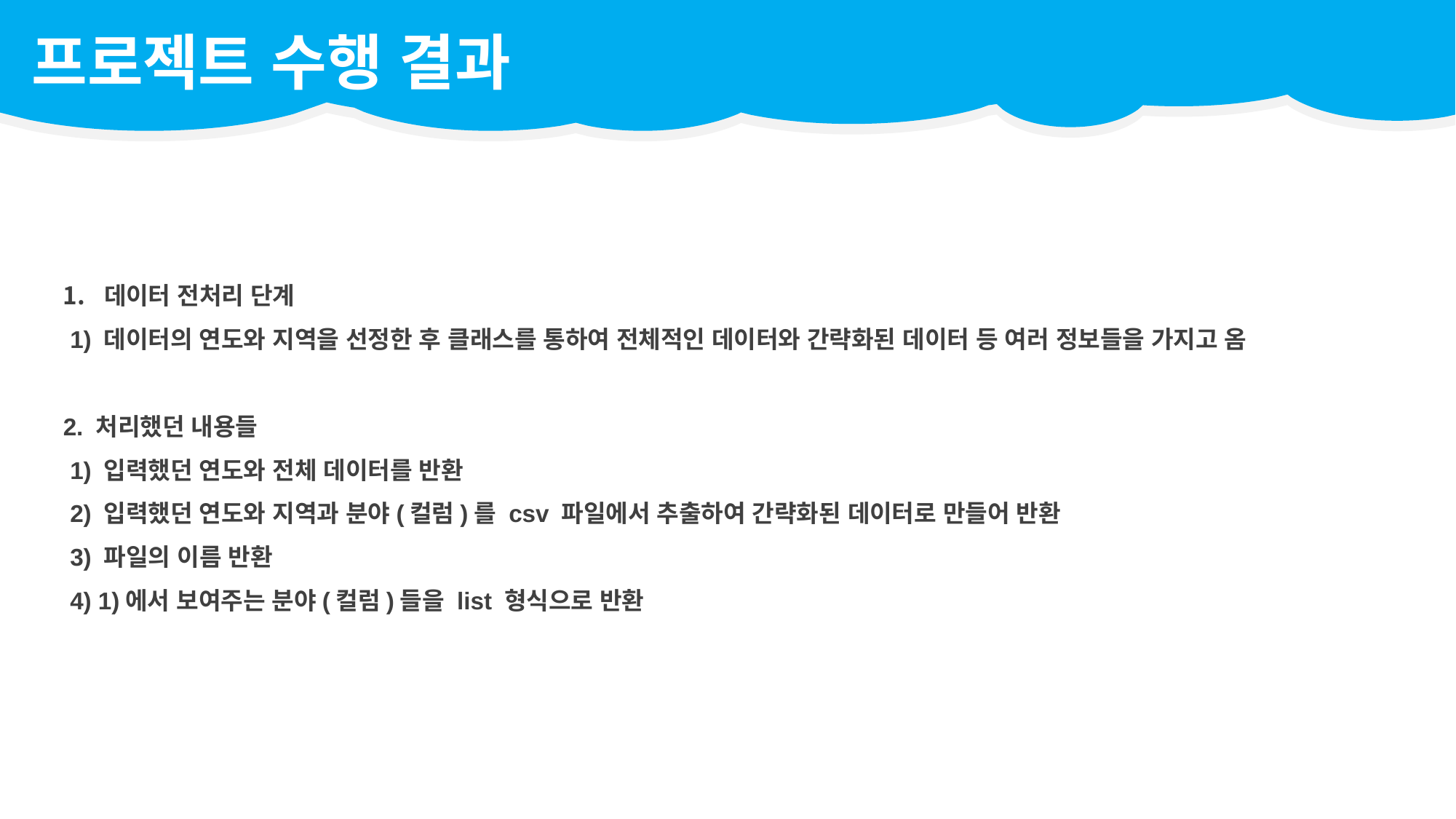

프로젝트 수행 결과
데이터 전처리 단계
 1) 데이터의 연도와 지역을 선정한 후 클래스를 통하여 전체적인 데이터와 간략화된 데이터 등 여러 정보들을 가지고 옴

2. 처리했던 내용들
 1) 입력했던 연도와 전체 데이터를 반환
 2) 입력했던 연도와 지역과 분야(컬럼)를 csv 파일에서 추출하여 간략화된 데이터로 만들어 반환
 3) 파일의 이름 반환
 4) 1)에서 보여주는 분야(컬럼)들을 list 형식으로 반환